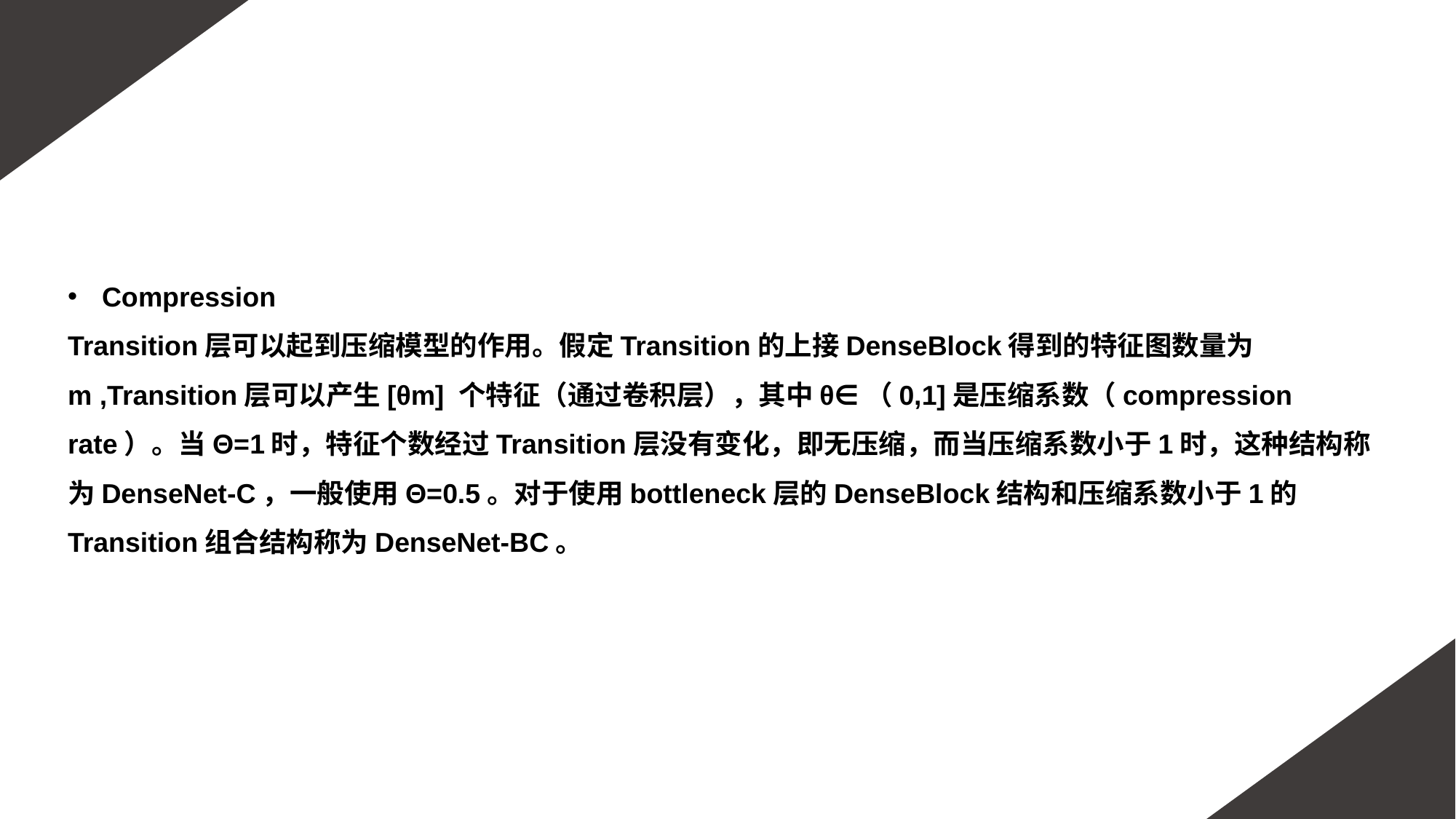

Compression
Transition层可以起到压缩模型的作用。假定Transition的上接DenseBlock得到的特征图数量为 m ,Transition层可以产生[θm] 个特征（通过卷积层），其中θ∈（0,1]是压缩系数（compression rate）。当Θ=1时，特征个数经过Transition层没有变化，即无压缩，而当压缩系数小于1时，这种结构称为DenseNet-C，一般使用Θ=0.5。对于使用bottleneck层的DenseBlock结构和压缩系数小于1的Transition组合结构称为DenseNet-BC。